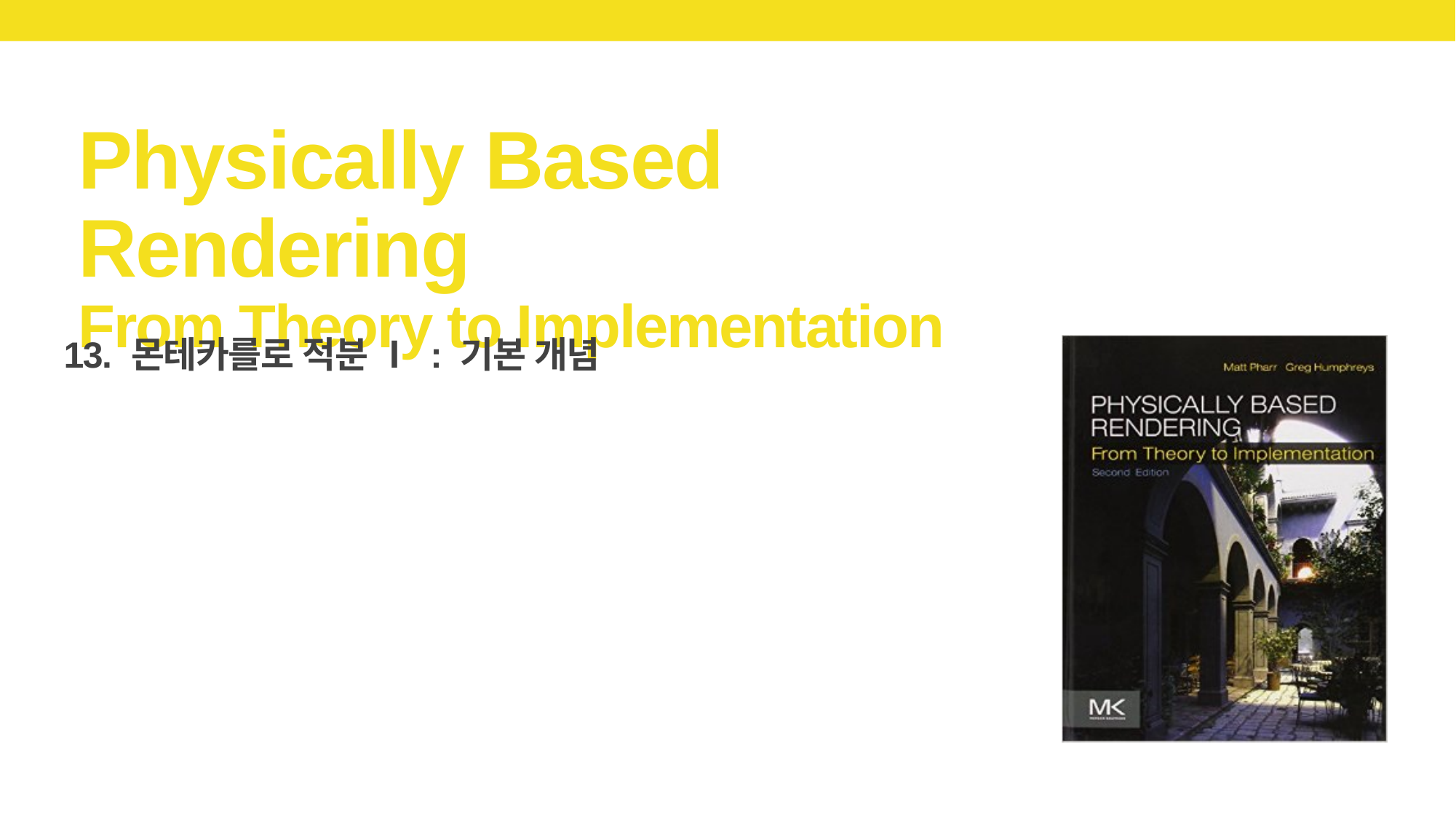

# Physically Based Rendering From Theory to Implementation
13. 몬테카를로 적분 Ⅰ : 기본 개념